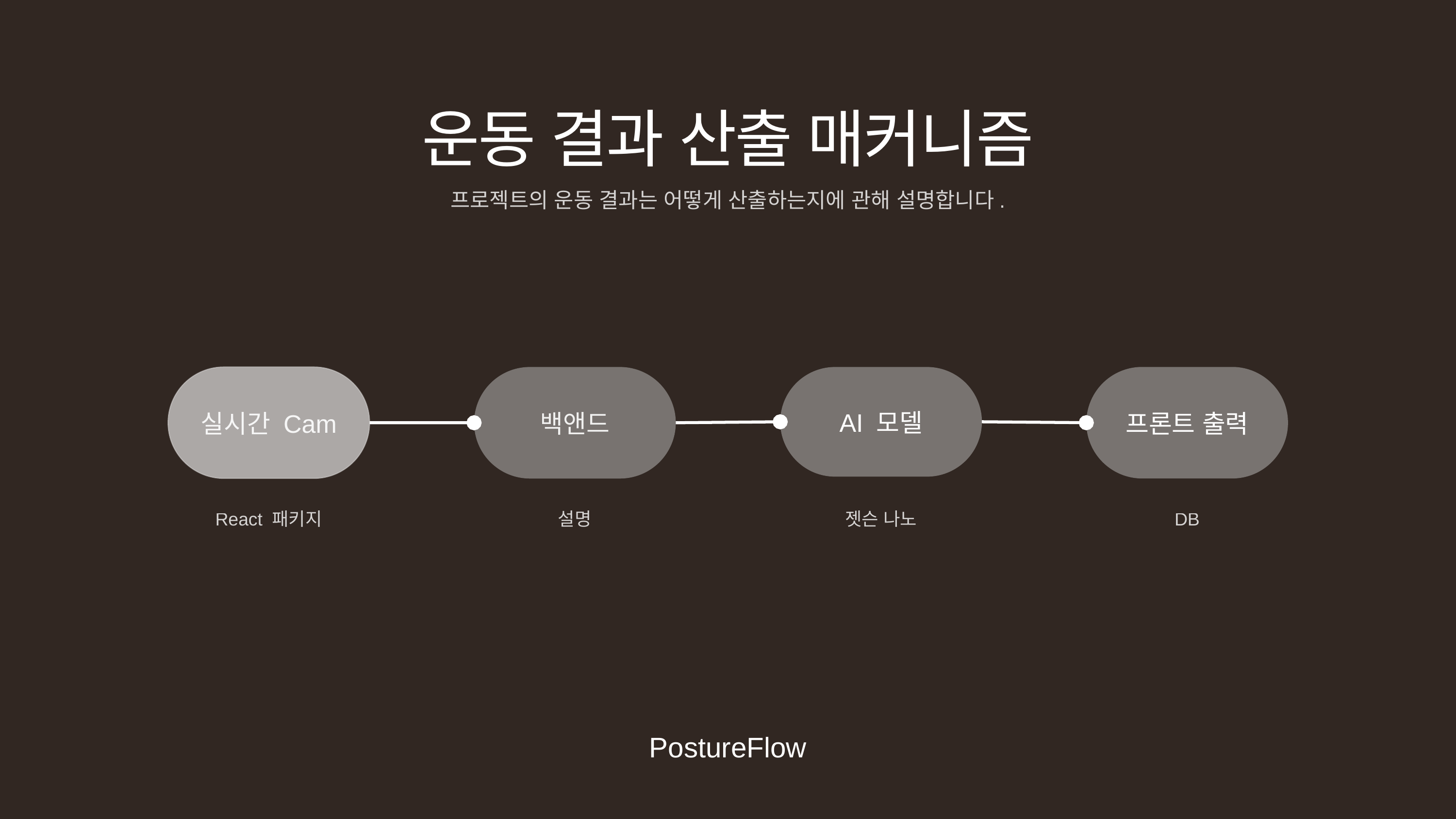

운동 결과 산출 매커니즘
프로젝트의 운동 결과는 어떻게 산출하는지에 관해 설명합니다.
실시간 Cam
React 패키지
프론트 출력
DB
백앤드
설명
AI 모델
젯슨 나노
PostureFlow